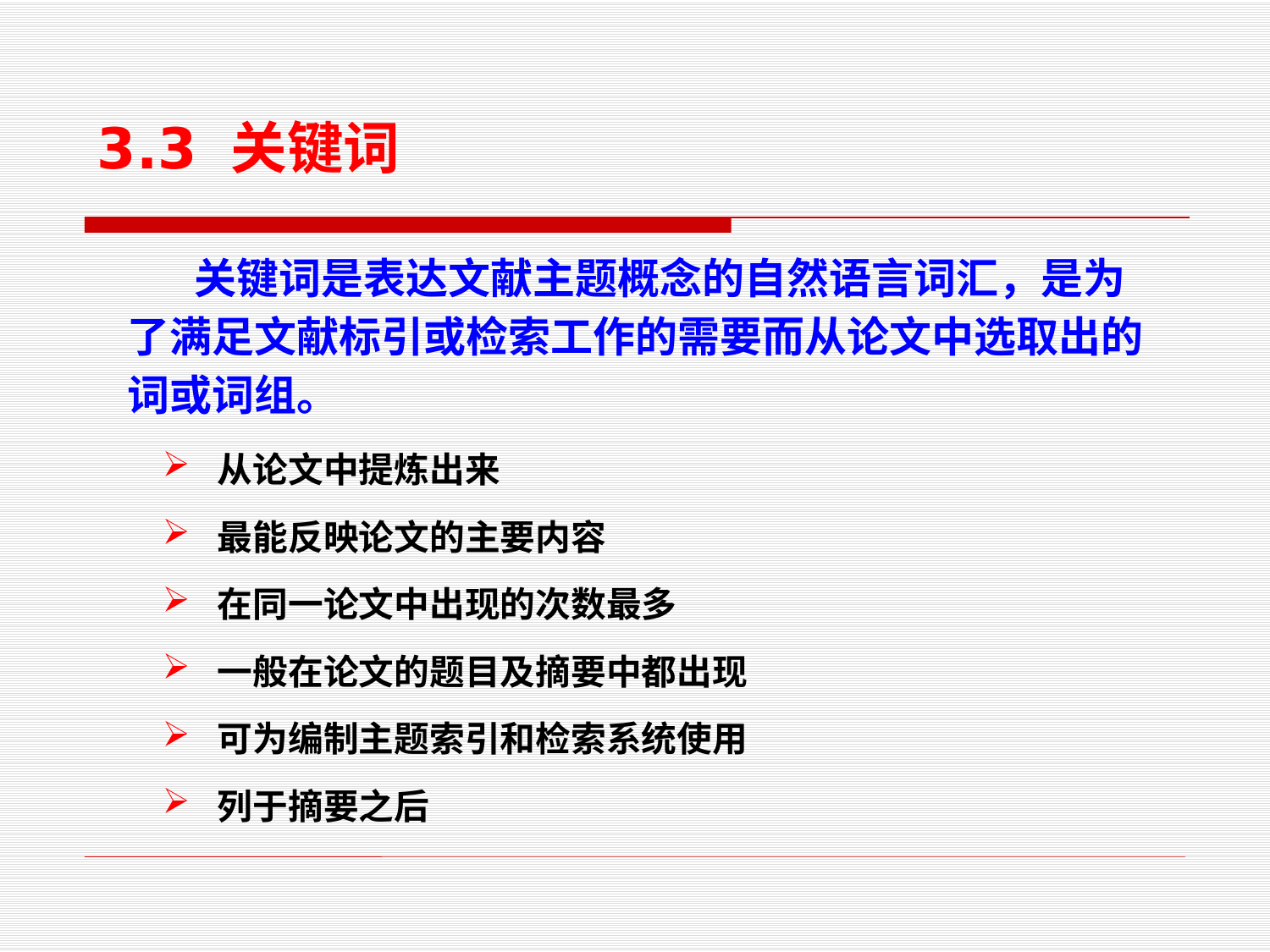

3.3 关键词
      关键词是表达文献主题概念的自然语言词汇，是为了满足文献标引或检索工作的需要而从论文中选取出的词或词组。
 从论文中提炼出来
 最能反映论文的主要内容
 在同一论文中出现的次数最多
 一般在论文的题目及摘要中都出现
 可为编制主题索引和检索系统使用
 列于摘要之后